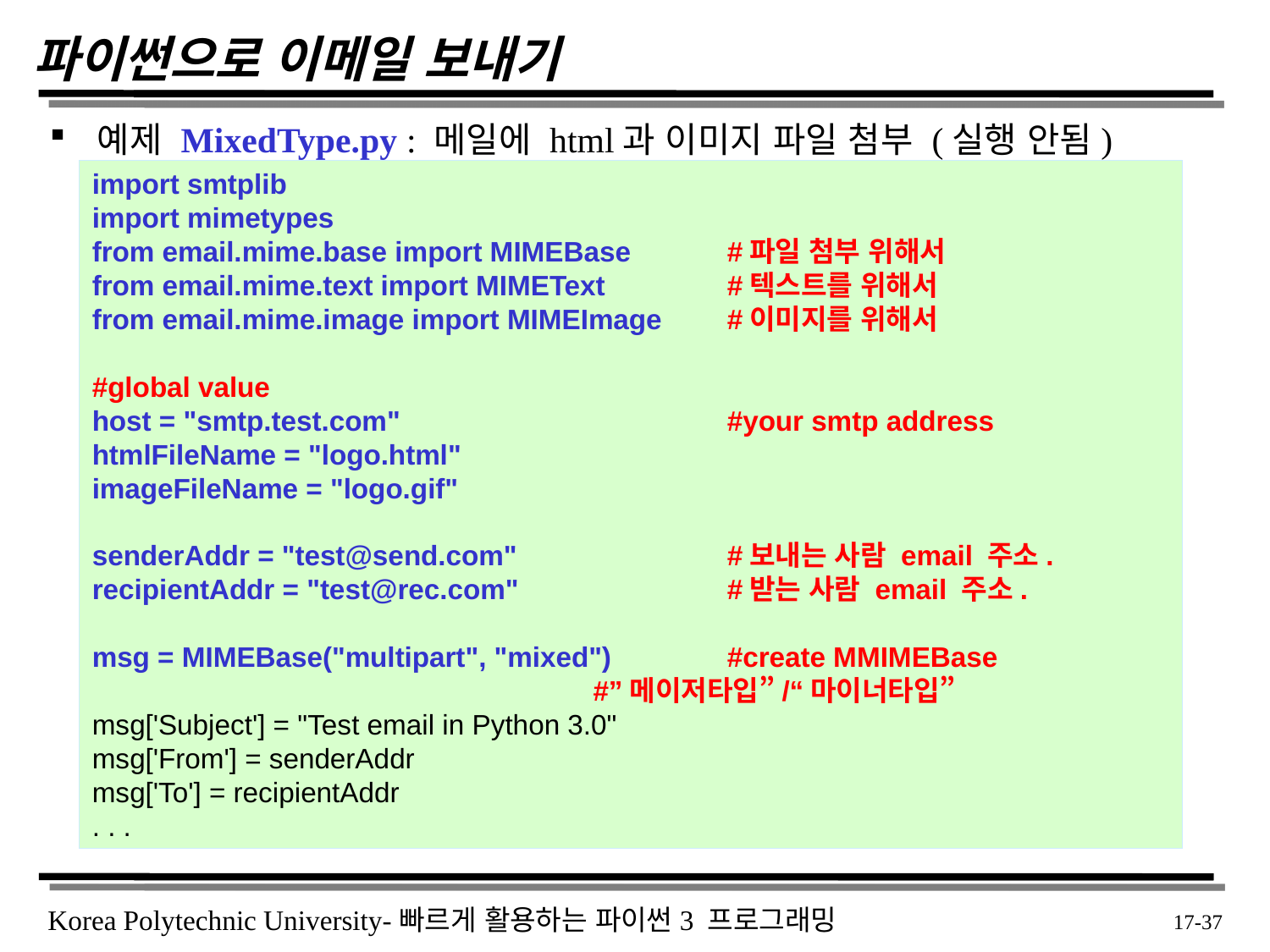

# 파이썬으로 이메일 보내기
예제 MixedType.py : 메일에 html과 이미지 파일 첨부 (실행 안됨)

import smtplib
import mimetypes
from email.mime.base import MIMEBase 	#파일 첨부 위해서
from email.mime.text import MIMEText 	#텍스트를 위해서
from email.mime.image import MIMEImage 	#이미지를 위해서

#global value
host = "smtp.test.com" 			#your smtp address
htmlFileName = "logo.html"
imageFileName = "logo.gif"

senderAddr = "test@send.com"     		#보내는 사람 email 주소.
recipientAddr = "test@rec.com"   		#받는 사람 email 주소.

msg = MIMEBase("multipart", "mixed") 	#create MMIMEBase
                                                                #”메이저타입”/“마이너타입”
msg['Subject'] = "Test email in Python 3.0"
msg['From'] = senderAddr
msg['To'] = recipientAddr
. . .

 17-37